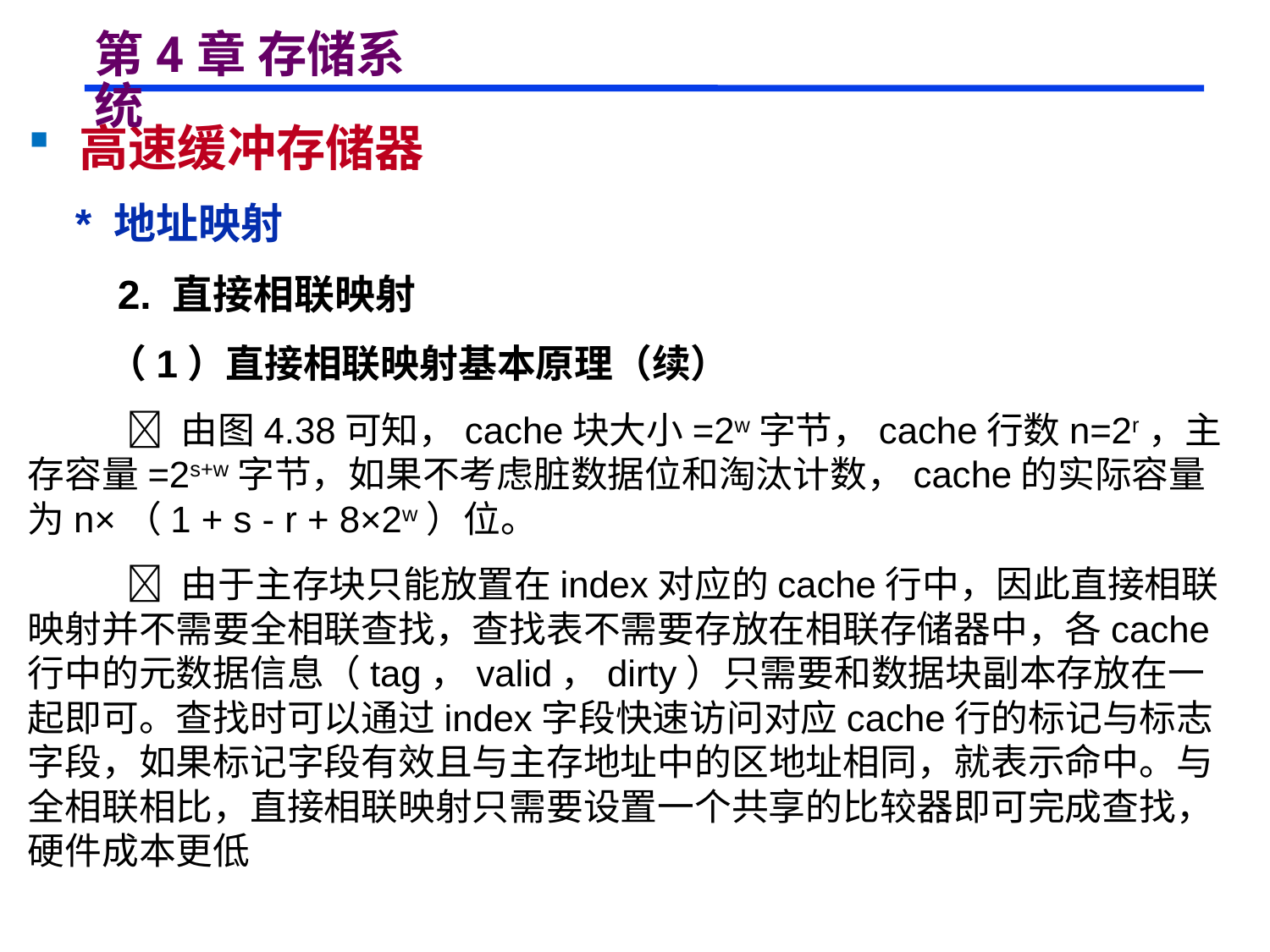

# 第4章 存储系统
 高速缓冲存储器
    * 地址映射
        2. 直接相联映射
        （1）直接相联映射基本原理（续）
            ♦ 由图4.38可知，cache块大小=2w字节，cache行数n=2r，主存容量=2s+w字节，如果不考虑脏数据位和淘汰计数，cache的实际容量为n×（1 + s - r + 8×2w）位。
            ♦ 由于主存块只能放置在index对应的cache行中，因此直接相联映射并不需要全相联查找，查找表不需要存放在相联存储器中，各cache行中的元数据信息（tag，valid，dirty）只需要和数据块副本存放在一起即可。查找时可以通过index字段快速访问对应cache行的标记与标志字段，如果标记字段有效且与主存地址中的区地址相同，就表示命中。与全相联相比，直接相联映射只需要设置一个共享的比较器即可完成查找，硬件成本更低